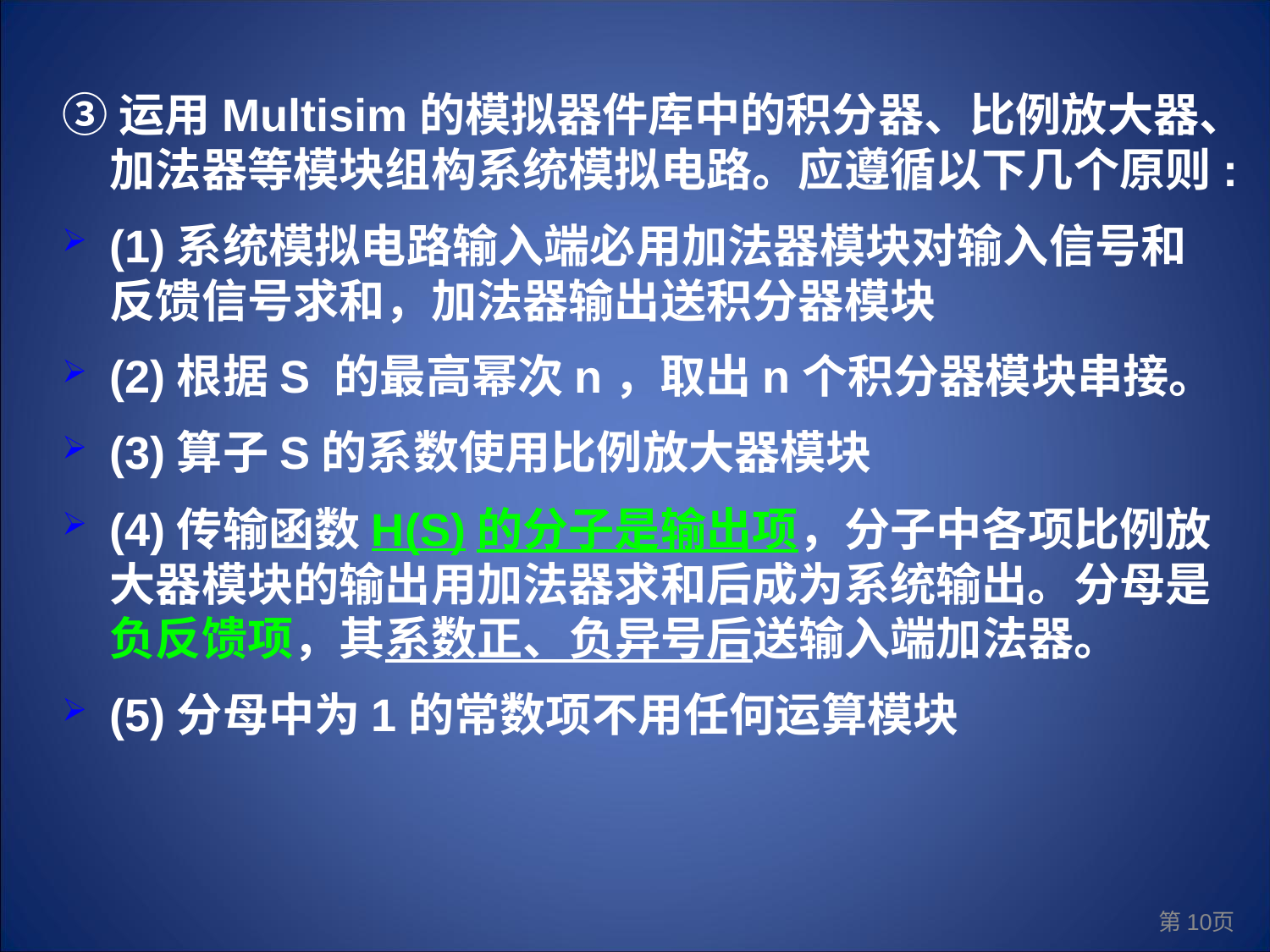

③运用Multisim的模拟器件库中的积分器、比例放大器、加法器等模块组构系统模拟电路。应遵循以下几个原则:
(1)系统模拟电路输入端必用加法器模块对输入信号和反馈信号求和，加法器输出送积分器模块
(2)根据S 的最高幂次n，取出n个积分器模块串接。
(3)算子S的系数使用比例放大器模块
(4)传输函数H(S)的分子是输出项，分子中各项比例放大器模块的输出用加法器求和后成为系统输出。分母是负反馈项，其系数正、负异号后送输入端加法器。
(5)分母中为1的常数项不用任何运算模块